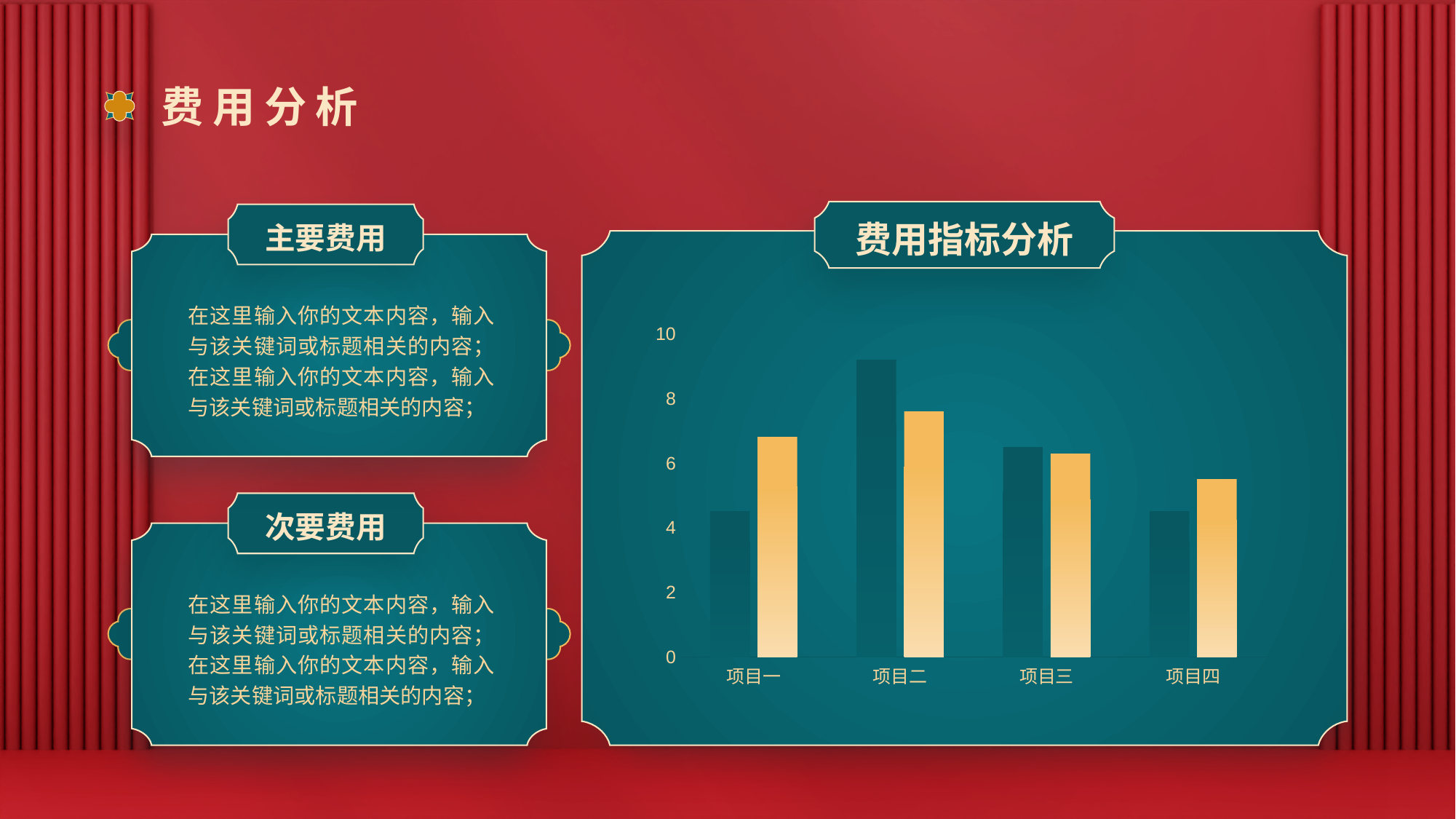

# 费用分析

费用指标分析
主要费用
在这里输入你的文本内容，输入与该关键词或标题相关的内容；在这里输入你的文本内容，输入与该关键词或标题相关的内容；

### Chart

| Category | 预算 | 实际 |
|---|---|---|
| 项目一 | 4.5 | 6.8 |
| 项目二 | 9.2 | 7.6 |
| 项目三 | 6.5 | 6.3 |
| 项目四 | 4.5 | 5.5 |

次要费用
在这里输入你的文本内容，输入与该关键词或标题相关的内容；在这里输入你的文本内容，输入与该关键词或标题相关的内容；